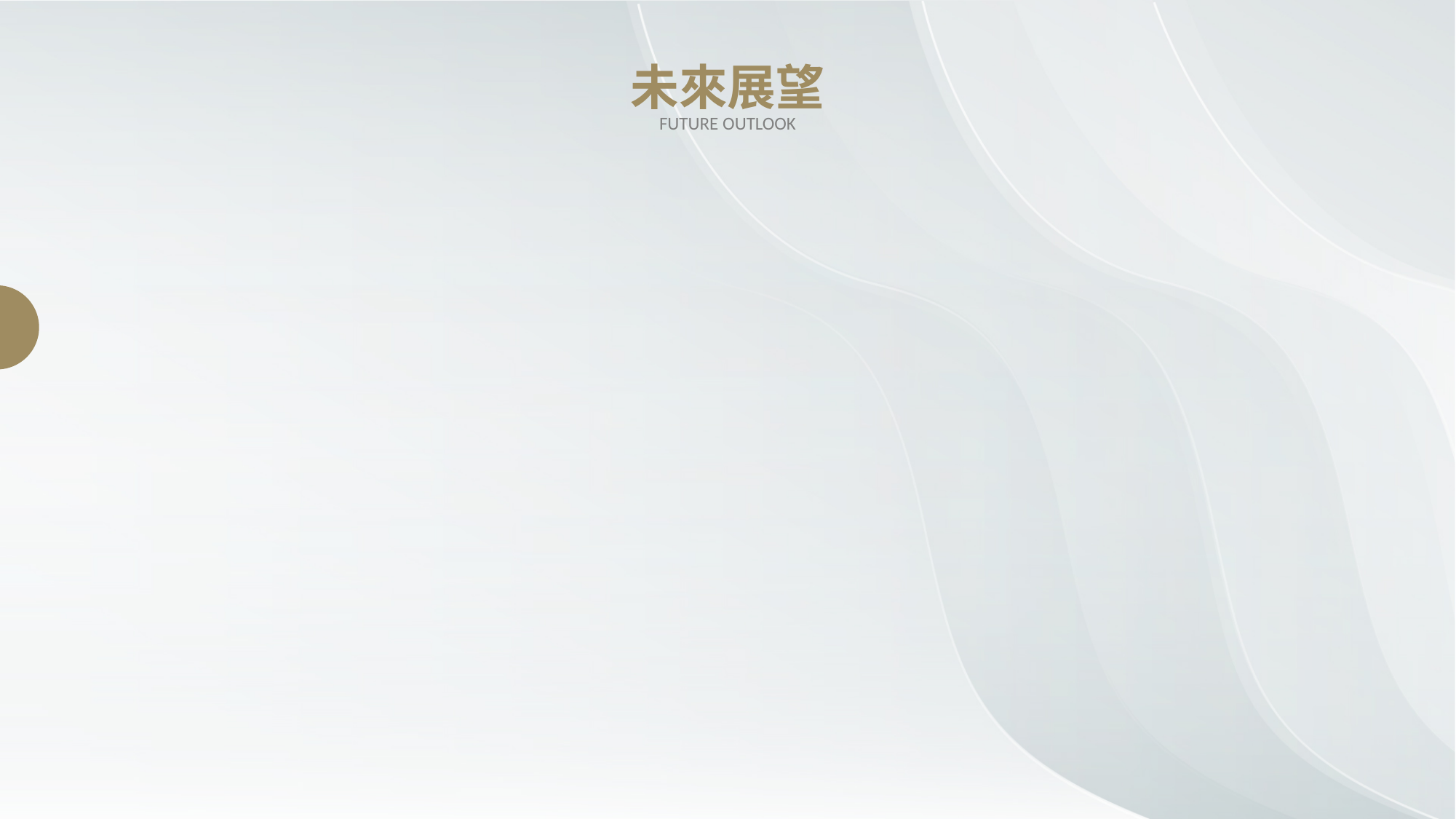

未來展望

FUTURE OUTLOOK

智能
可切換自動與固定模式，以達到使用者當時需求，不被系統綁架
便利
組裝方式改為可拆卸式，能夠實現更精簡、精細的組裝，以便於搬家等狀況
普及
將其製作方式化簡、壓低成本已達成普及化
連接其他工具
偵測有害氣體是為了能夠警示危險，在之後如果能夠連接其他工具，更是能從警示轉變成處理危機
連接手機
連接手機能夠更方便、有效的控制裝置